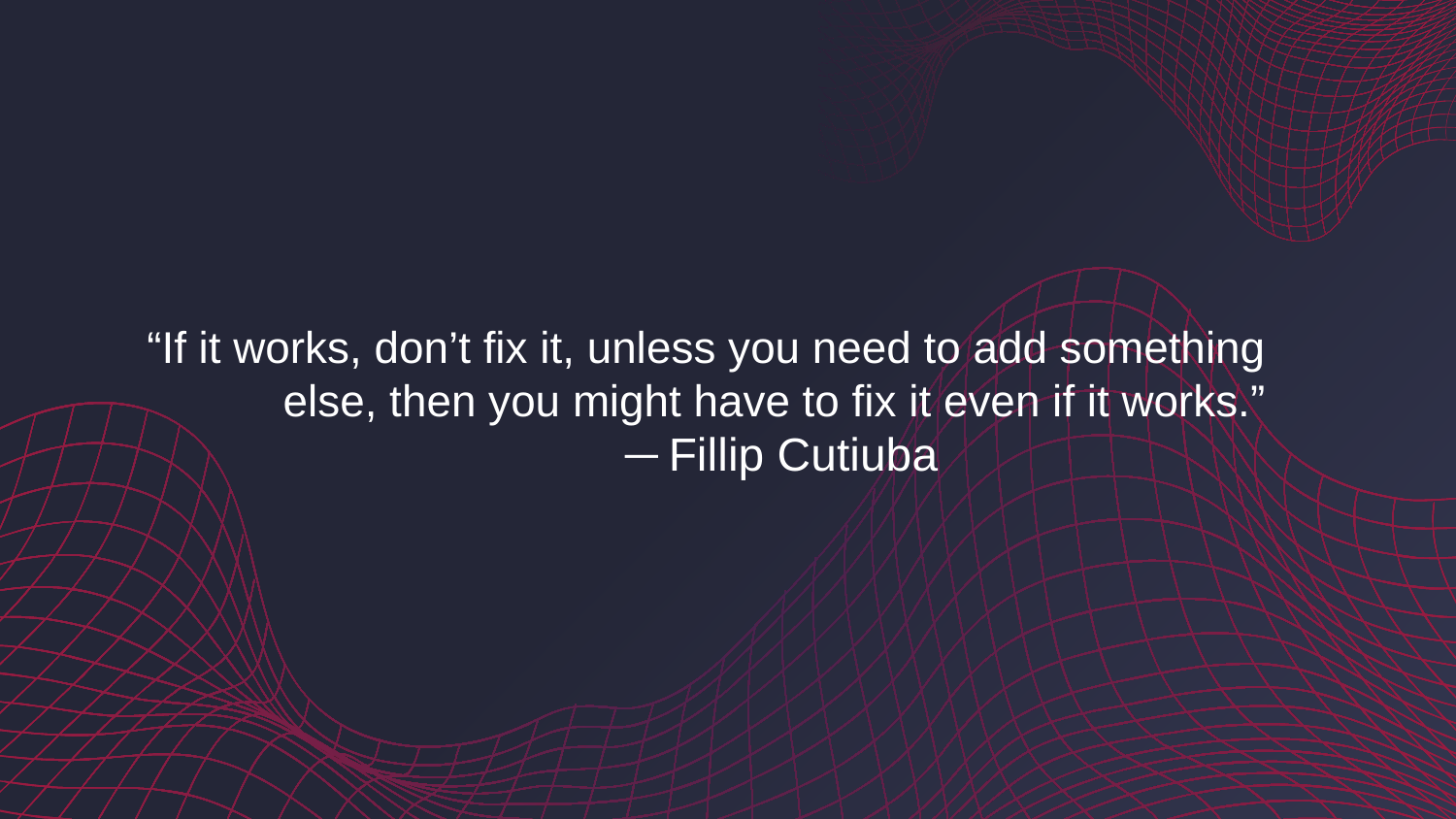

“If it works, don’t fix it, unless you need to add something else, then you might have to fix it even if it works.”
# 一Fillip Cutiuba